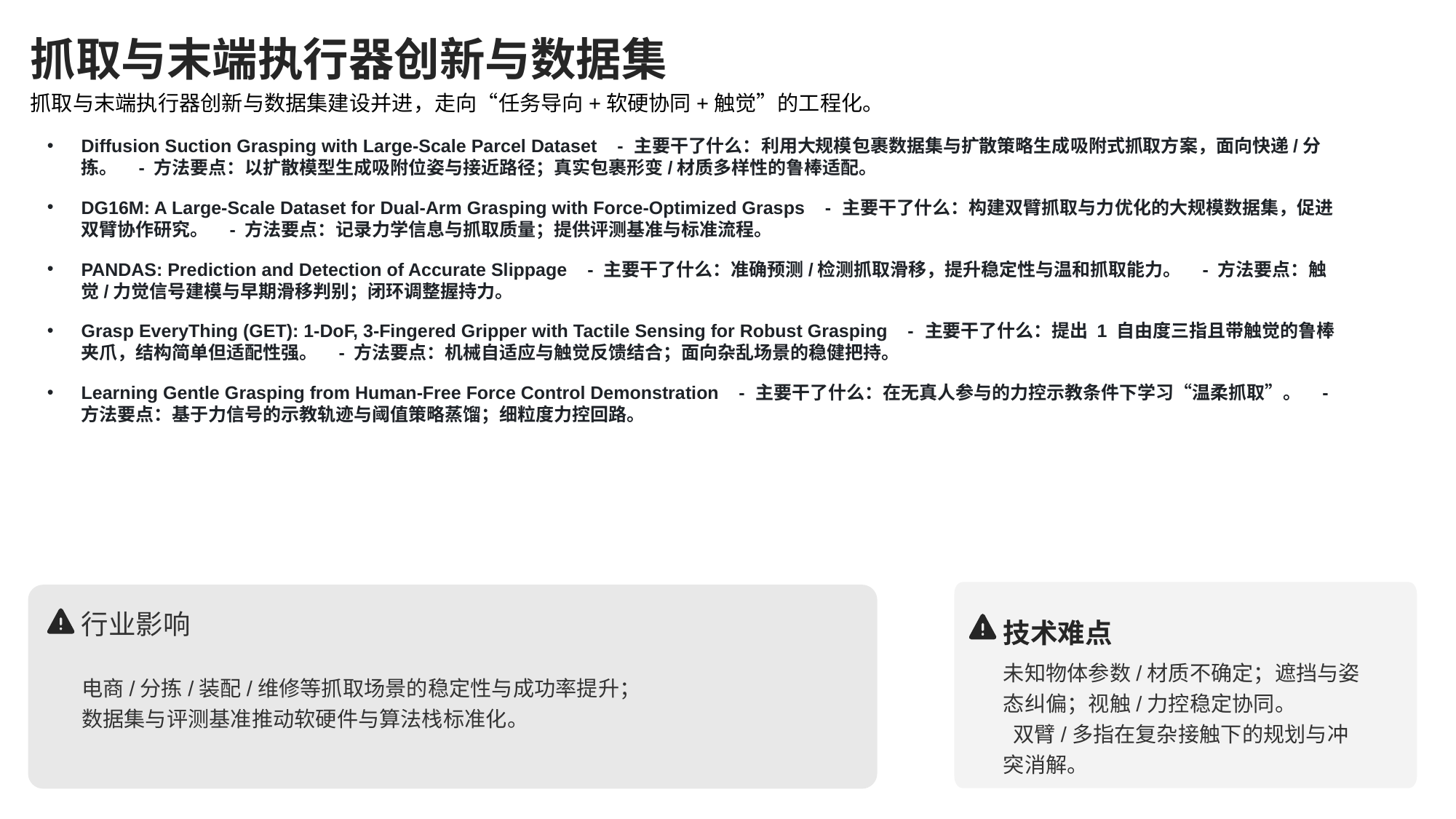

抓取与末端执行器创新与数据集
抓取与末端执行器创新与数据集建设并进，走向“任务导向+软硬协同+触觉”的工程化。
Diffusion Suction Grasping with Large-Scale Parcel Dataset    - 主要干了什么：利用大规模包裹数据集与扩散策略生成吸附式抓取方案，面向快递/分拣。    - 方法要点：以扩散模型生成吸附位姿与接近路径；真实包裹形变/材质多样性的鲁棒适配。
DG16M: A Large-Scale Dataset for Dual-Arm Grasping with Force-Optimized Grasps    - 主要干了什么：构建双臂抓取与力优化的大规模数据集，促进双臂协作研究。    - 方法要点：记录力学信息与抓取质量；提供评测基准与标准流程。
PANDAS: Prediction and Detection of Accurate Slippage    - 主要干了什么：准确预测/检测抓取滑移，提升稳定性与温和抓取能力。    - 方法要点：触觉/力觉信号建模与早期滑移判别；闭环调整握持力。
Grasp EveryThing (GET): 1-DoF, 3-Fingered Gripper with Tactile Sensing for Robust Grasping    - 主要干了什么：提出 1 自由度三指且带触觉的鲁棒夹爪，结构简单但适配性强。    - 方法要点：机械自适应与触觉反馈结合；面向杂乱场景的稳健把持。
Learning Gentle Grasping from Human-Free Force Control Demonstration    - 主要干了什么：在无真人参与的力控示教条件下学习“温柔抓取”。    - 方法要点：基于力信号的示教轨迹与阈值策略蒸馏；细粒度力控回路。

行业影响
技术难点

未知物体参数/材质不确定；遮挡与姿态纠偏；视触/力控稳定协同。
 双臂/多指在复杂接触下的规划与冲突消解。

电商/分拣/装配/维修等抓取场景的稳定性与成功率提升；
数据集与评测基准推动软硬件与算法栈标准化。